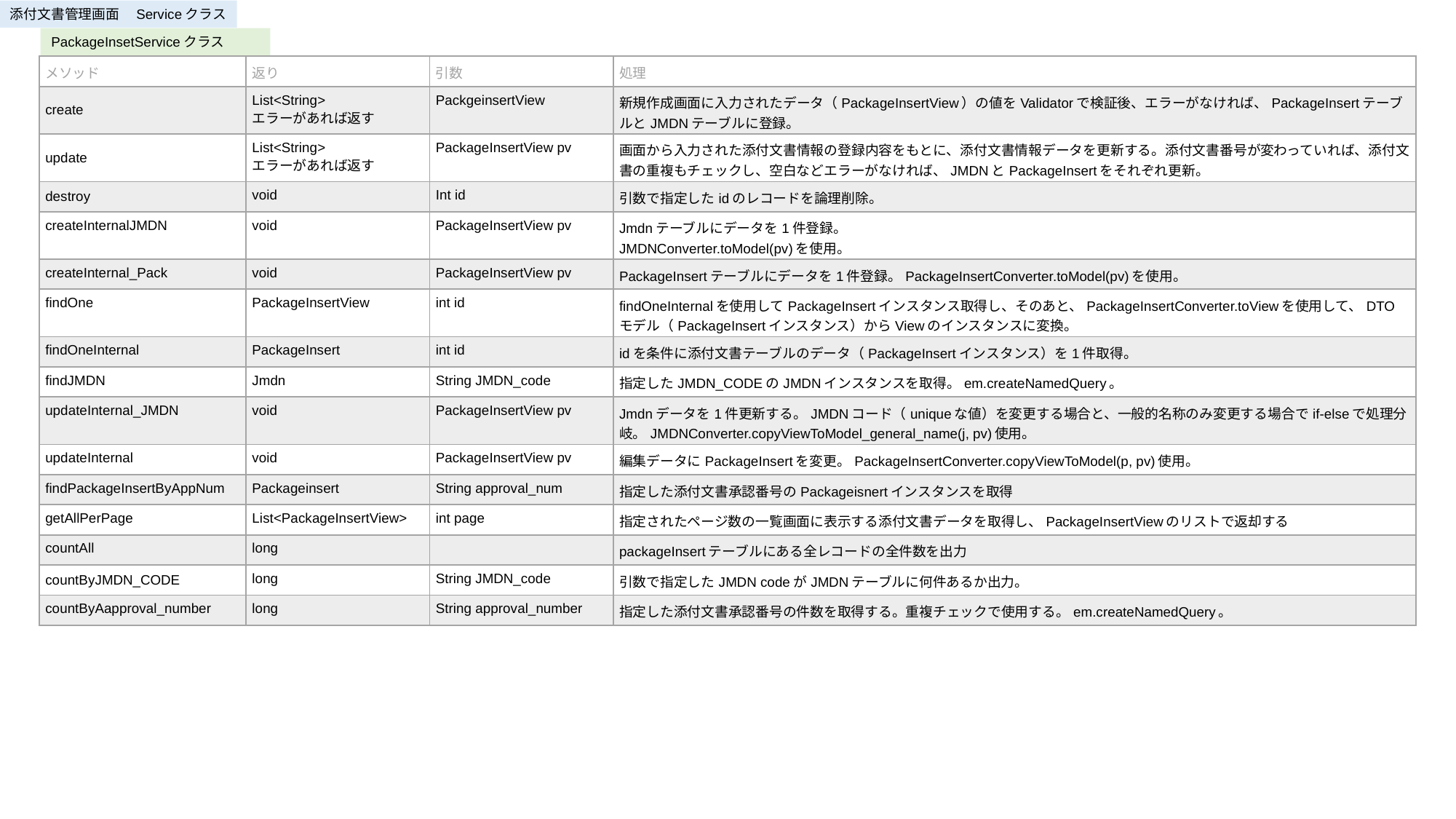

添付文書管理画面　Serviceクラス
PackageInsetServiceクラス
| メソッド | 返り | 引数 | 処理 |
| --- | --- | --- | --- |
| create | List<String> エラーがあれば返す | PackgeinsertView | 新規作成画面に入力されたデータ（PackageInsertView）の値をValidatorで検証後、エラーがなければ、PackageInsertテーブルとJMDNテーブルに登録。 |
| update | List<String> エラーがあれば返す | PackageInsertView pv | 画面から入力された添付文書情報の登録内容をもとに、添付文書情報データを更新する。添付文書番号が変わっていれば、添付文書の重複もチェックし、空白などエラーがなければ、JMDNとPackageInsertをそれぞれ更新。 |
| destroy | void | Int id | 引数で指定したidのレコードを論理削除。 |
| createInternalJMDN | void | PackageInsertView pv | Jmdnテーブルにデータを1件登録。 JMDNConverter.toModel(pv)を使用。 |
| createInternal\_Pack | void | PackageInsertView pv | PackageInsertテーブルにデータを1件登録。PackageInsertConverter.toModel(pv)を使用。 |
| findOne | PackageInsertView | int id | findOneInternalを使用してPackageInsertインスタンス取得し、そのあと、PackageInsertConverter.toViewを使用して、DTOモデル（PackageInsertインスタンス）からViewのインスタンスに変換。 |
| findOneInternal | PackageInsert | int id | idを条件に添付文書テーブルのデータ（PackageInsertインスタンス）を1件取得。 |
| findJMDN | Jmdn | String JMDN\_code | 指定したJMDN\_CODEのJMDNインスタンスを取得。em.createNamedQuery。 |
| updateInternal\_JMDN | void | PackageInsertView pv | Jmdnデータを1件更新する。JMDNコード（uniqueな値）を変更する場合と、一般的名称のみ変更する場合でif-elseで処理分岐。JMDNConverter.copyViewToModel\_general\_name(j, pv)使用。 |
| updateInternal | void | PackageInsertView pv | 編集データにPackageInsertを変更。PackageInsertConverter.copyViewToModel(p, pv)使用。 |
| findPackageInsertByAppNum | Packageinsert | String approval\_num | 指定した添付文書承認番号のPackageisnertインスタンスを取得 |
| getAllPerPage | List<PackageInsertView> | int page | 指定されたページ数の一覧画面に表示する添付文書データを取得し、PackageInsertViewのリストで返却する |
| countAll | long |  | packageInsertテーブルにある全レコードの全件数を出力 |
| countByJMDN\_CODE | long | String JMDN\_code | 引数で指定したJMDN codeがJMDNテーブルに何件あるか出力。 |
| countByAapproval\_number | long | String approval\_number | 指定した添付文書承認番号の件数を取得する。重複チェックで使用する。em.createNamedQuery。 |